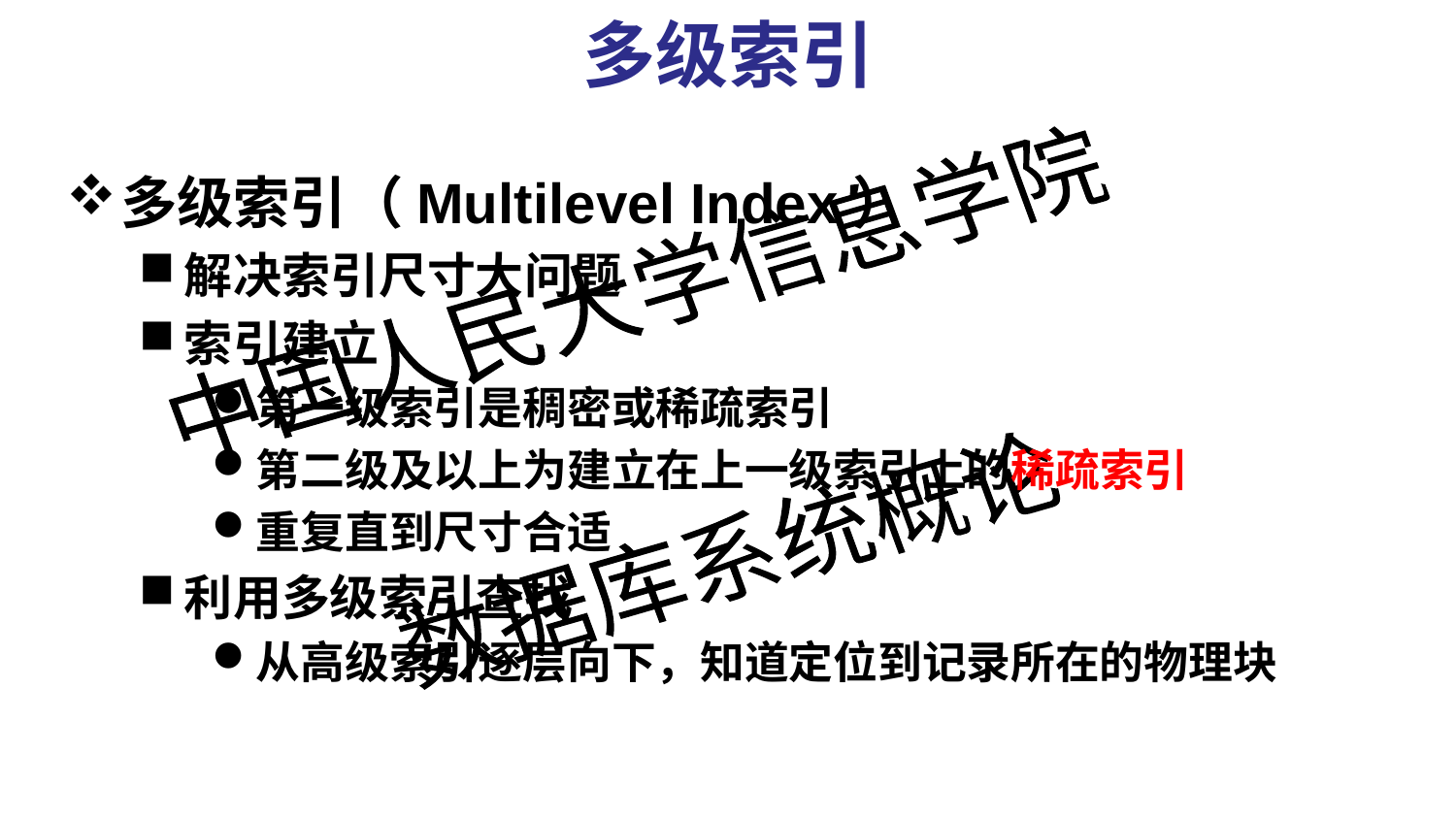

94
# 多级索引
多级索引（Multilevel Index）
解决索引尺寸大问题
索引建立
第一级索引是稠密或稀疏索引
第二级及以上为建立在上一级索引上的稀疏索引
重复直到尺寸合适
利用多级索引查找
从高级索引逐层向下，知道定位到记录所在的物理块